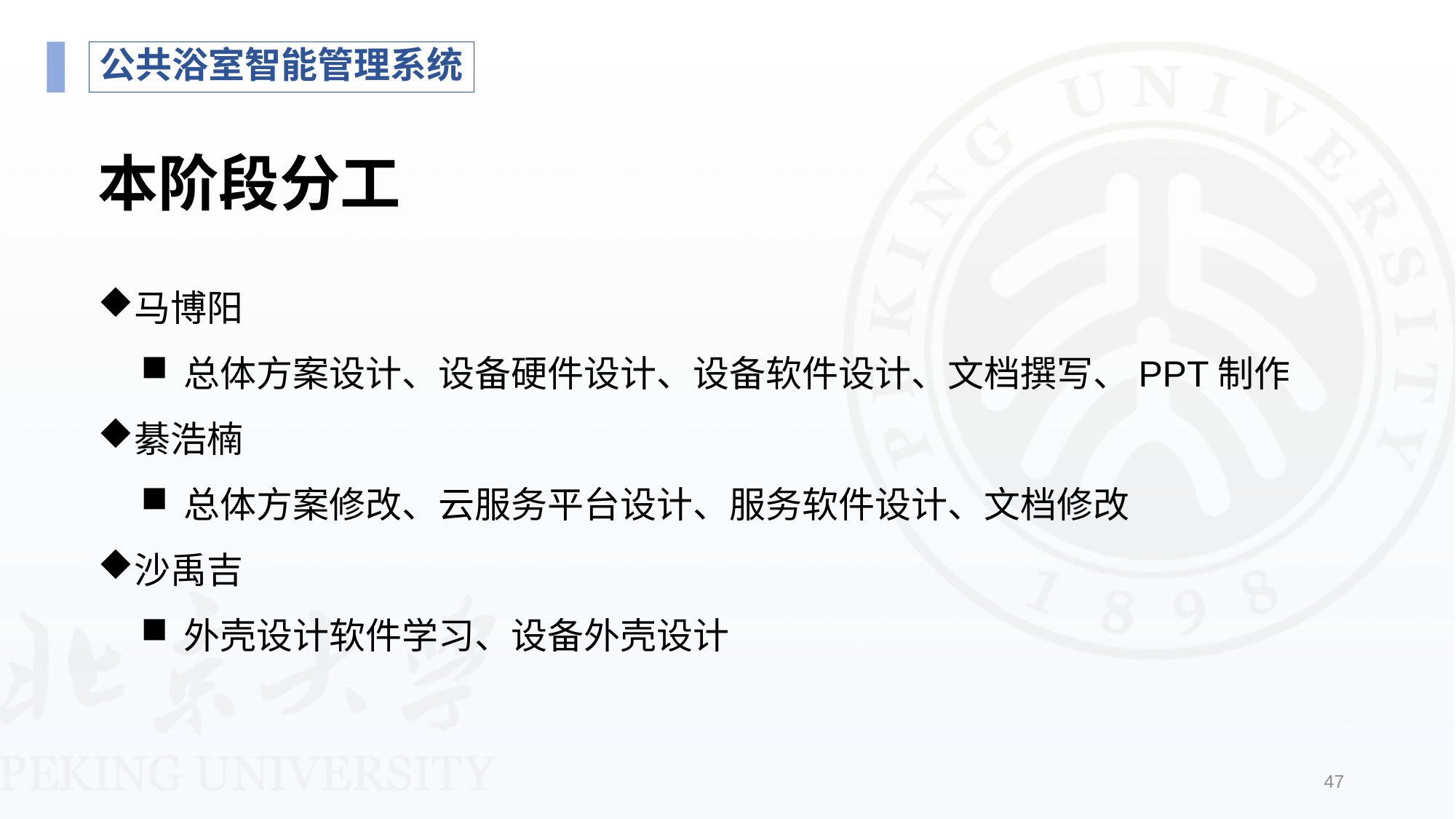

公共浴室智能管理系统
# 本阶段分工
马博阳
总体方案设计、设备硬件设计、设备软件设计、文档撰写、PPT制作
綦浩楠
总体方案修改、云服务平台设计、服务软件设计、文档修改
沙禹吉
外壳设计软件学习、设备外壳设计
47